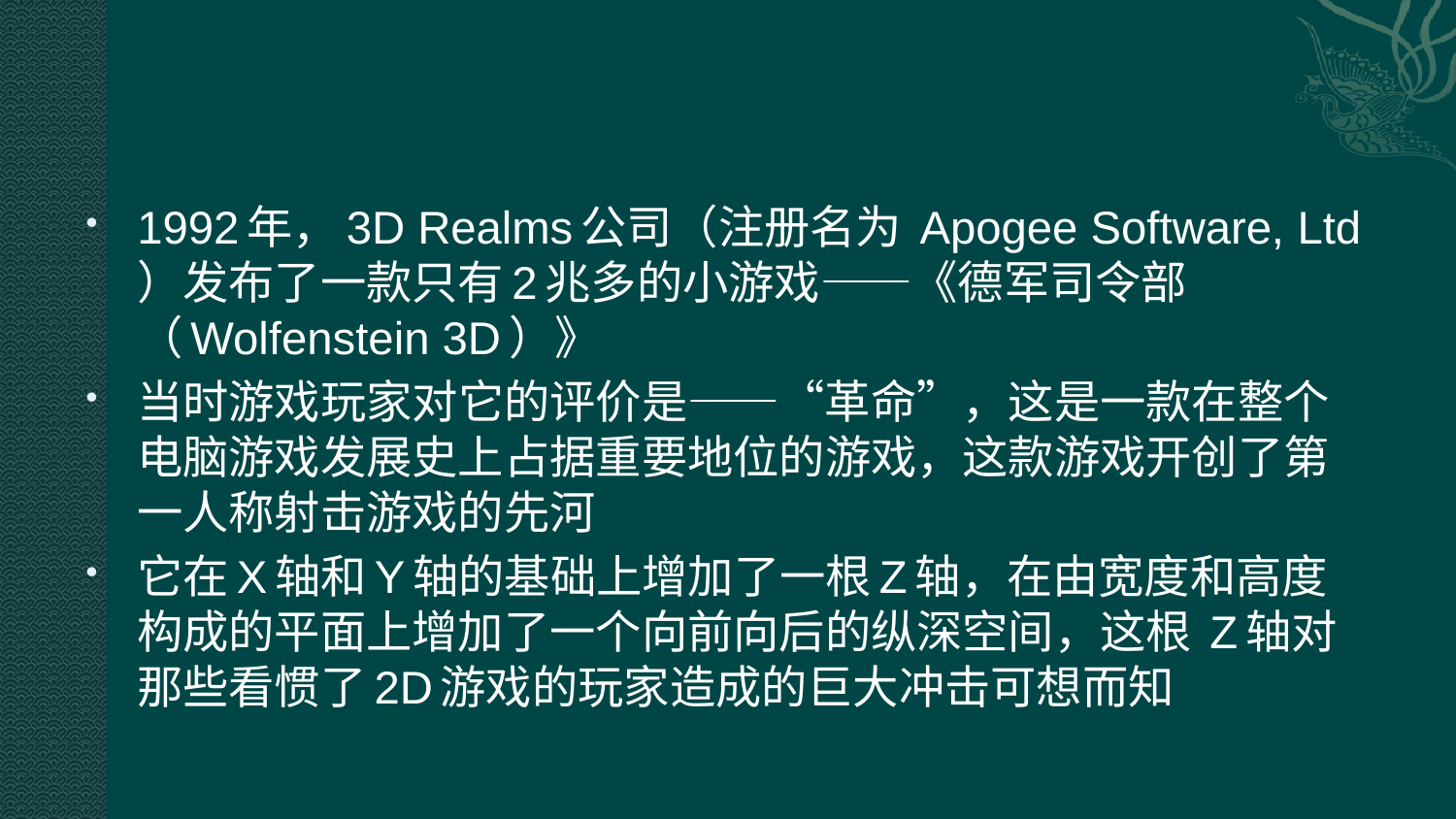

#
1992年，3D Realms公司（注册名为 Apogee Software, Ltd ）发布了一款只有2兆多的小游戏——《德军司令部（Wolfenstein 3D）》
当时游戏玩家对它的评价是——“革命”，这是一款在整个电脑游戏发展史上占据重要地位的游戏，这款游戏开创了第一人称射击游戏的先河
它在X轴和Y轴的基础上增加了一根Z轴，在由宽度和高度构成的平面上增加了一个向前向后的纵深空间，这根 Z轴对那些看惯了2D游戏的玩家造成的巨大冲击可想而知